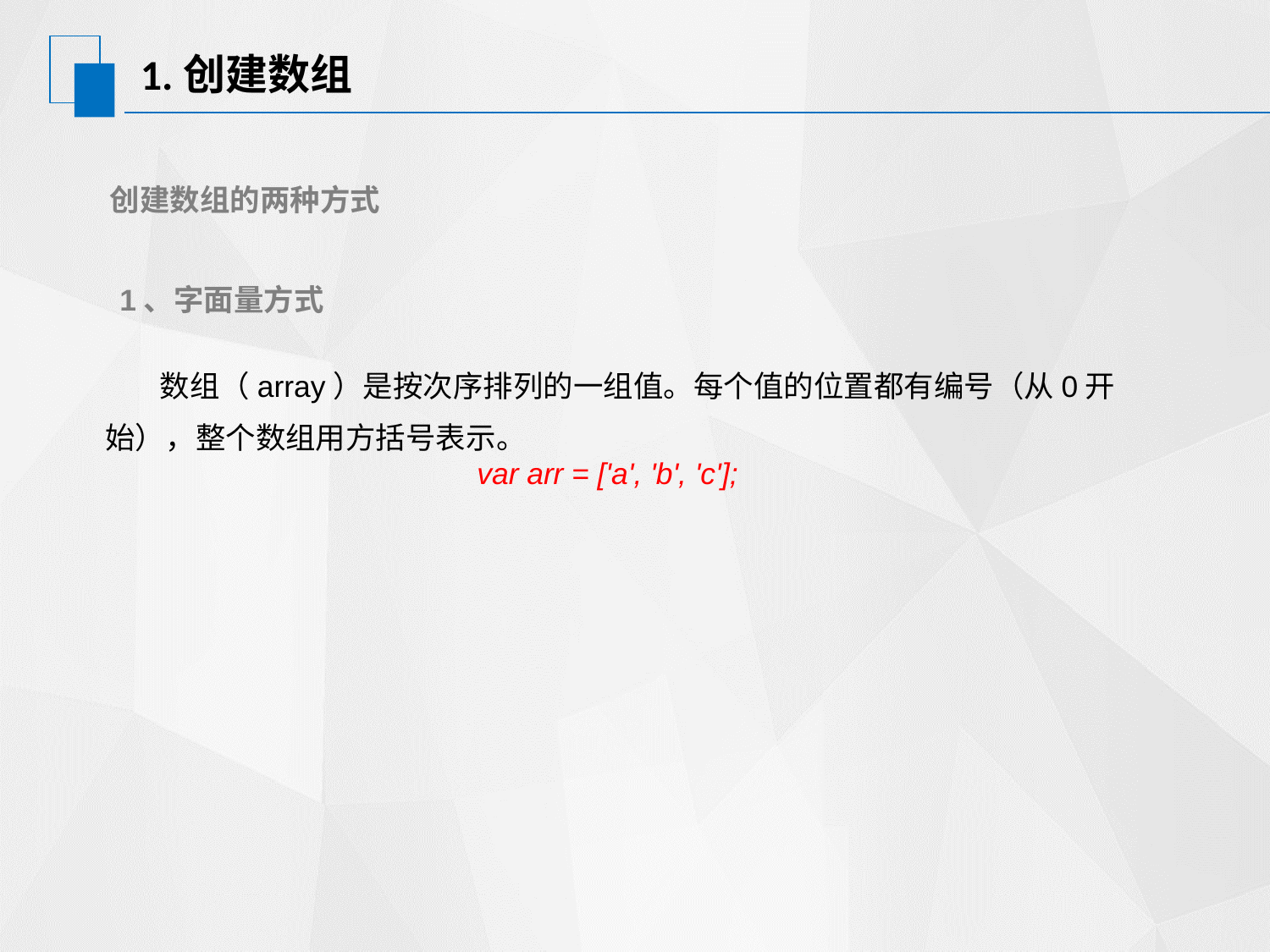

# 1.创建数组
    创建数组的两种方式
    1、字面量方式
       数组（array）是按次序排列的一组值。每个值的位置都有编号（从0开始），整个数组用方括号表示。
                                             var arr = ['a', 'b', 'c'];